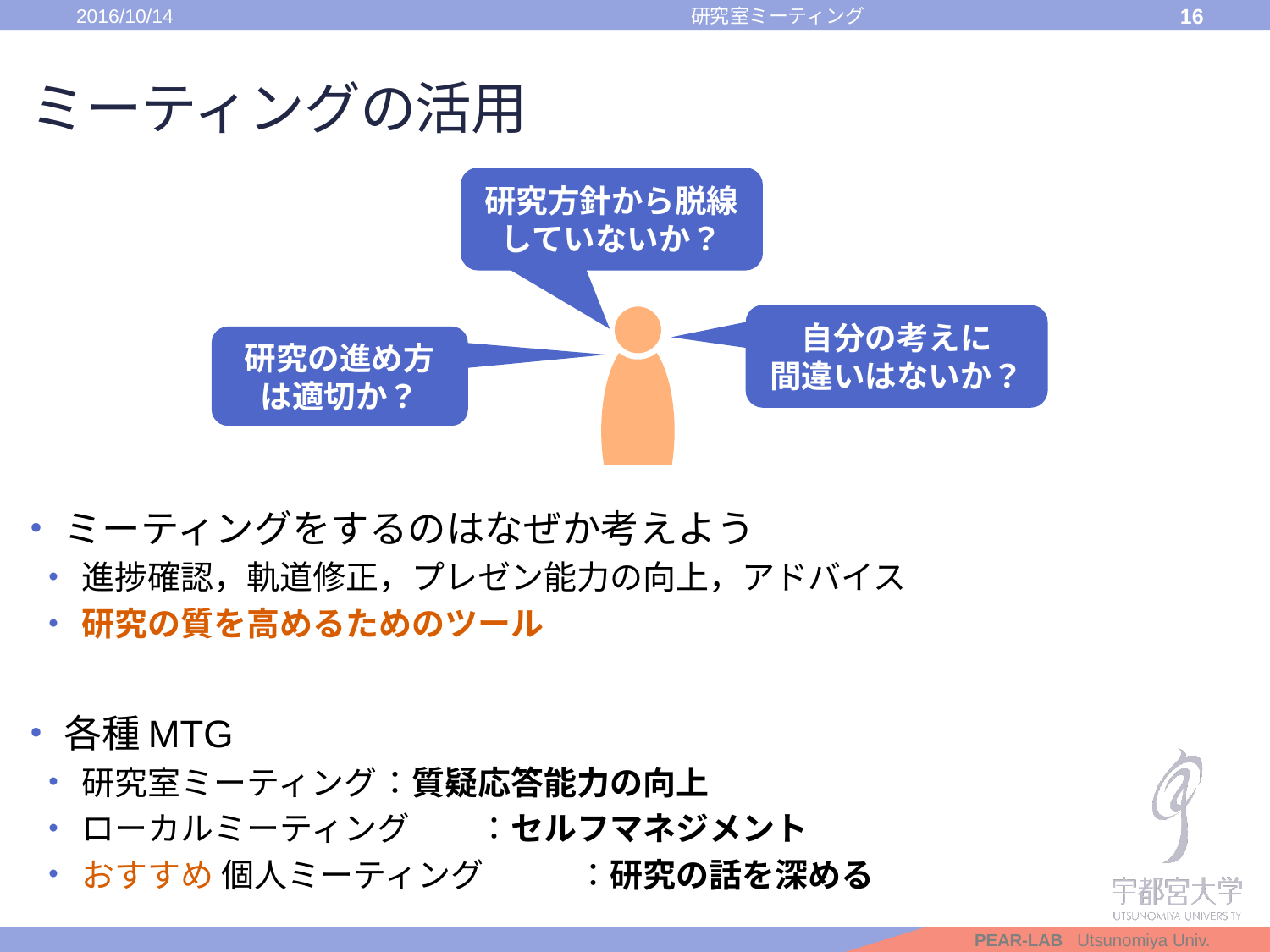

2016/10/14
16
研究室ミーティング
# ミーティングの活用
研究方針から脱線していないか？

自分の考えに
間違いはないか？
研究の進め方は適切か？
ミーティングをするのはなぜか考えよう
進捗確認，軌道修正，プレゼン能力の向上，アドバイス
研究の質を高めるためのツール

各種MTG
研究室ミーティング			：質疑応答能力の向上
ローカルミーティング		：セルフマネジメント
おすすめ 個人ミーティング	：研究の話を深める